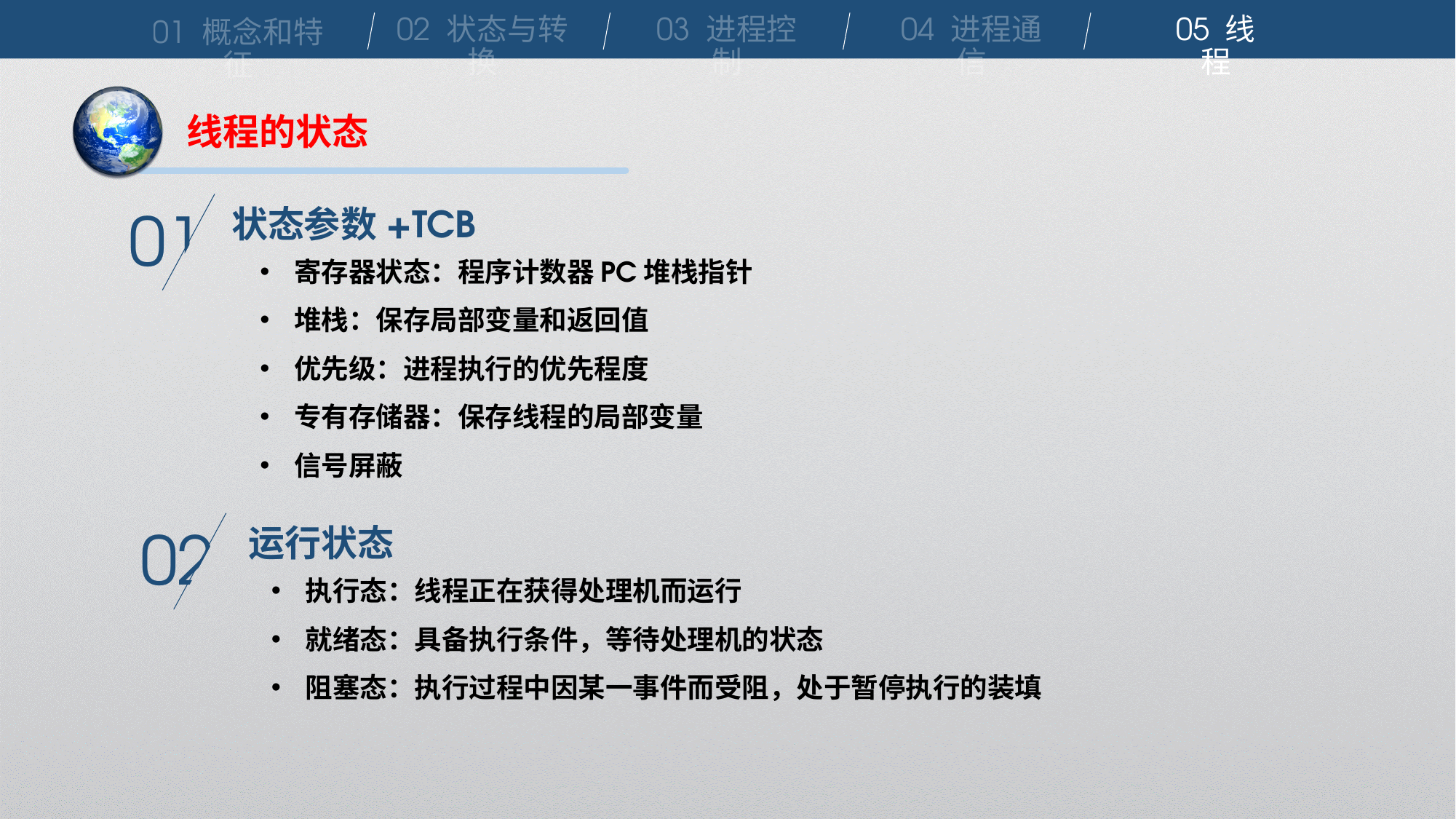

02 状态与转换
03 进程控制
04 进程通信
05 线程
01 概念和特征
线程的状态
状态参数+TCB

01
寄存器状态：程序计数器PC堆栈指针
堆栈：保存局部变量和返回值
优先级：进程执行的优先程度
专有存储器：保存线程的局部变量
信号屏蔽
运行状态

02
执行态：线程正在获得处理机而运行
就绪态：具备执行条件，等待处理机的状态
阻塞态：执行过程中因某一事件而受阻，处于暂停执行的装填